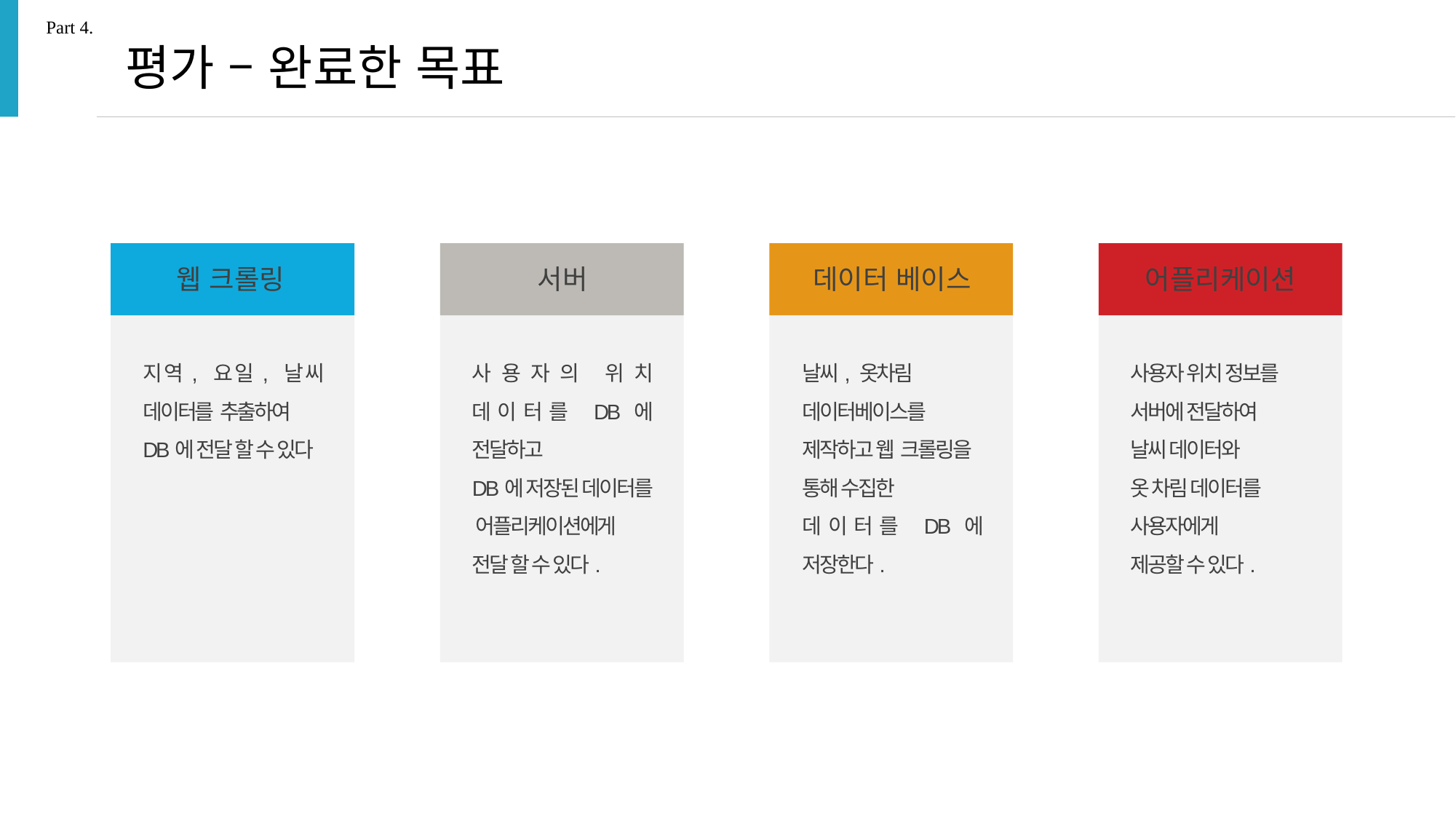

Part 4.
평가 – 완료한 목표

웹 크롤링
서버
데이터 베이스
어플리케이션
지역, 요일, 날씨 데이터를  추출하여
DB에 전달 할 수 있다
사용자의 위치 데이터를 DB에 전달하고
DB에 저장된 데이터를  어플리케이션에게
전달 할 수 있다.
날씨, 옷차림
데이터베이스를
제작하고 웹  크롤링을
통해 수집한
데이터를 DB에 저장한다.
사용자 위치 정보를
서버에 전달하여
날씨 데이터와
옷 차림 데이터를
사용자에게
제공할 수 있다.